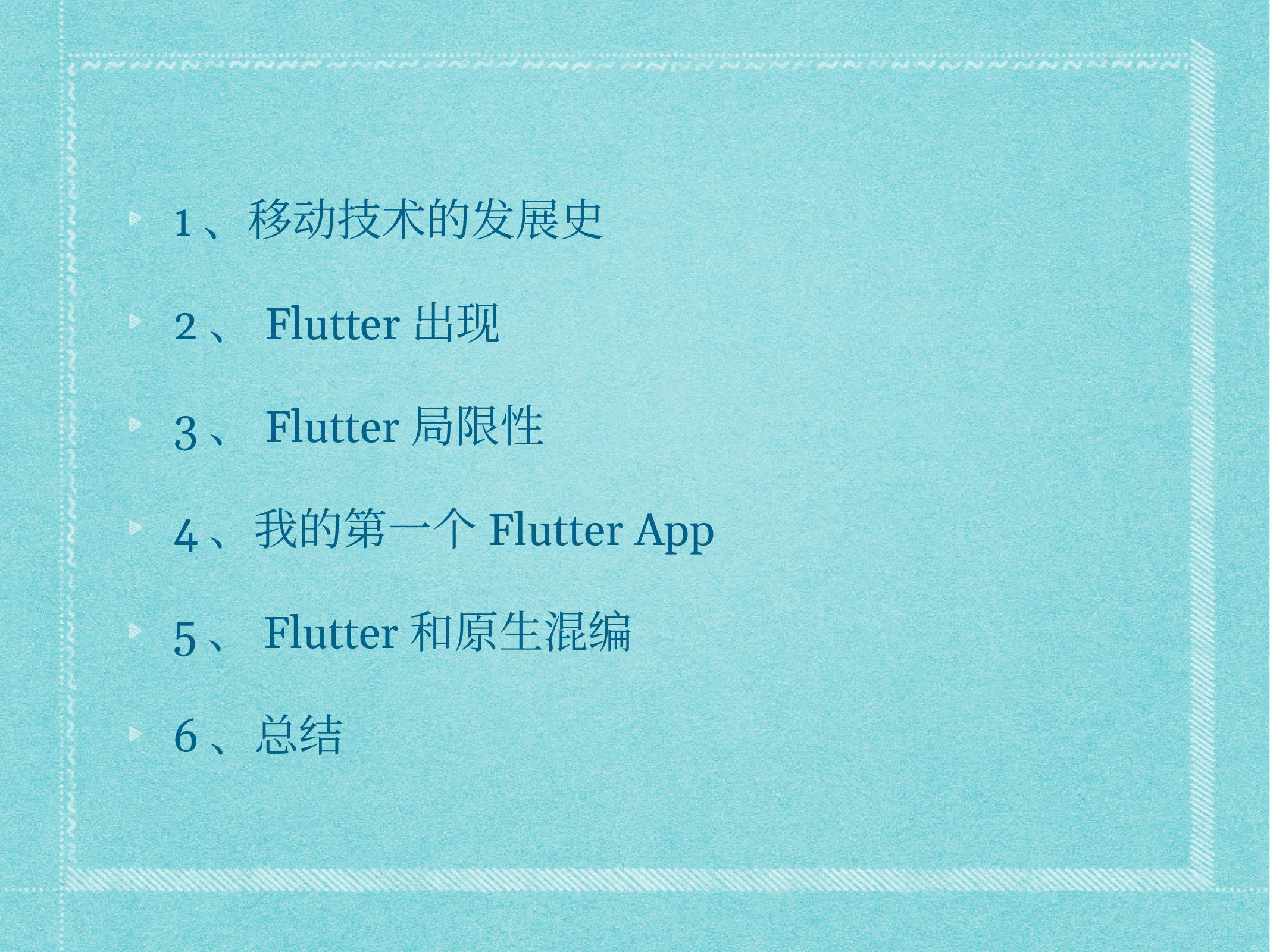

1、移动技术的发展史
2、Flutter出现
3、Flutter局限性
4、我的第一个Flutter App
5、Flutter和原生混编
6、总结